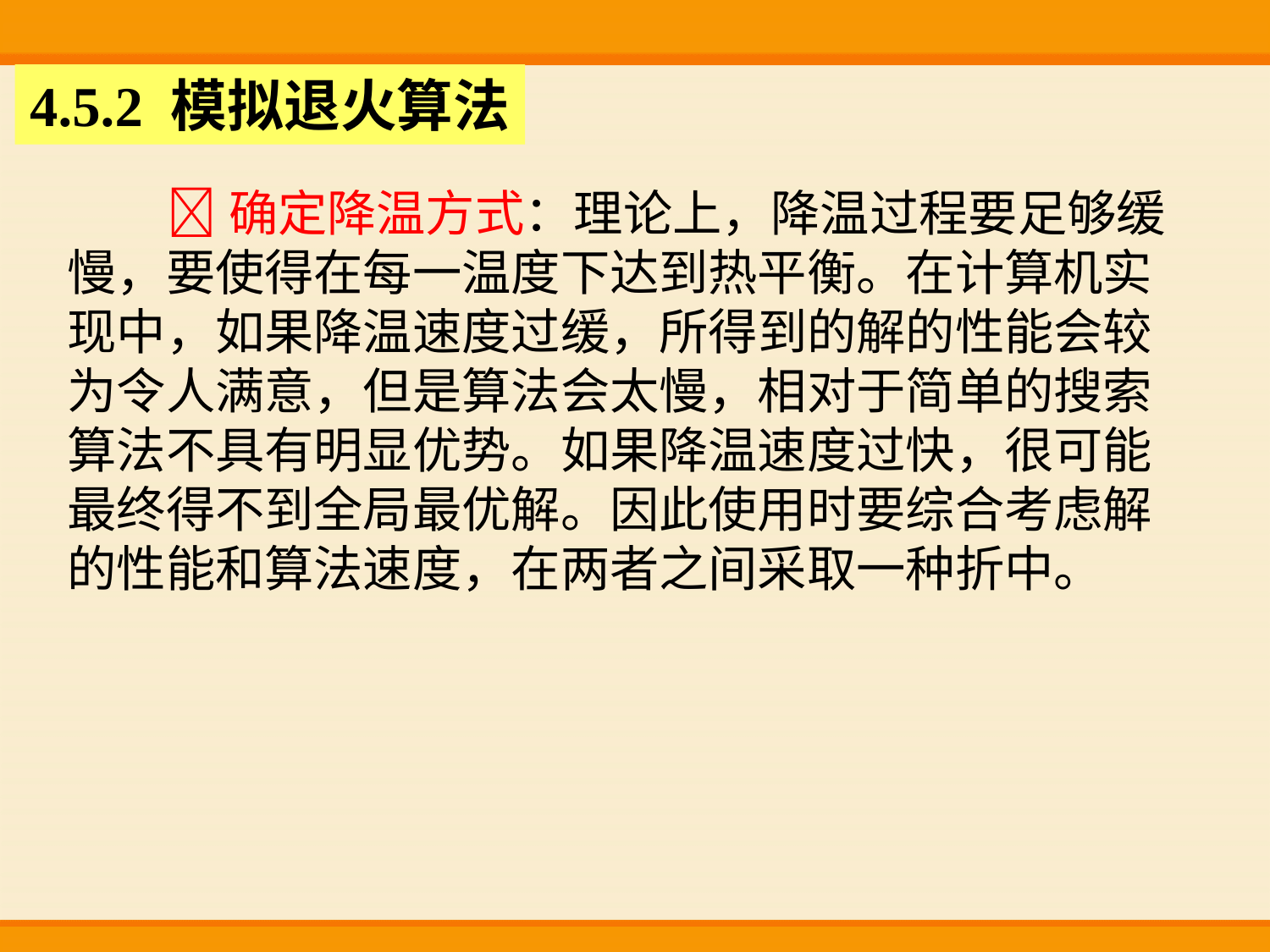

4.5.2 模拟退火算法
•确定降温方式：理论上，降温过程要足够缓慢，要使得在每一温度下达到热平衡。在计算机实现中，如果降温速度过缓，所得到的解的性能会较为令人满意，但是算法会太慢，相对于简单的搜索算法不具有明显优势。如果降温速度过快，很可能最终得不到全局最优解。因此使用时要综合考虑解的性能和算法速度，在两者之间采取一种折中。